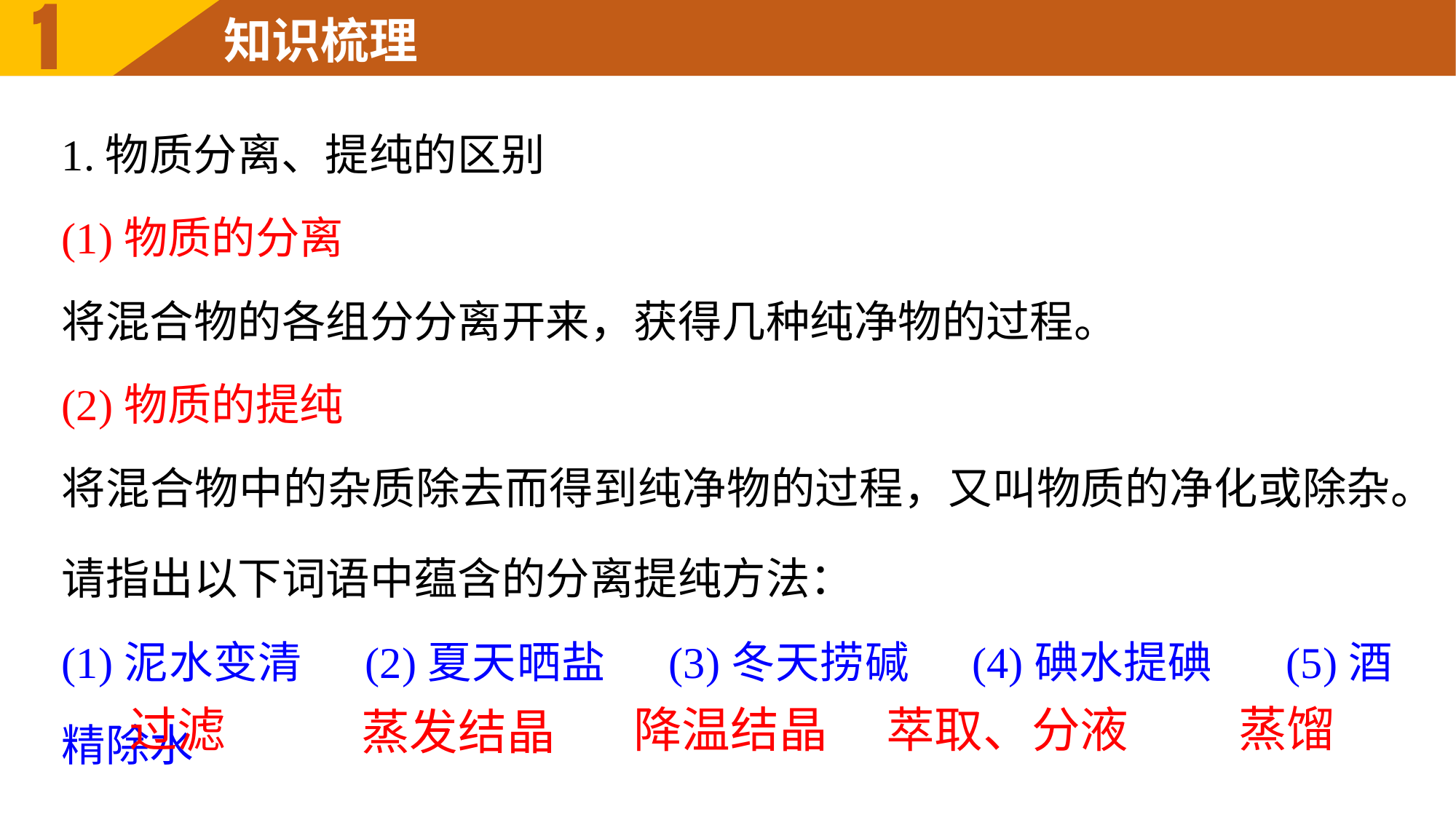

1.物质分离、提纯的区别
(1)物质的分离
将混合物的各组分分离开来，获得几种纯净物的过程。
(2)物质的提纯
将混合物中的杂质除去而得到纯净物的过程，又叫物质的净化或除杂。
请指出以下词语中蕴含的分离提纯方法：
(1)泥水变清     (2)夏天晒盐     (3)冬天捞碱     (4)碘水提碘      (5)酒精除水
蒸馏
过滤
降温结晶
萃取、分液
蒸发结晶